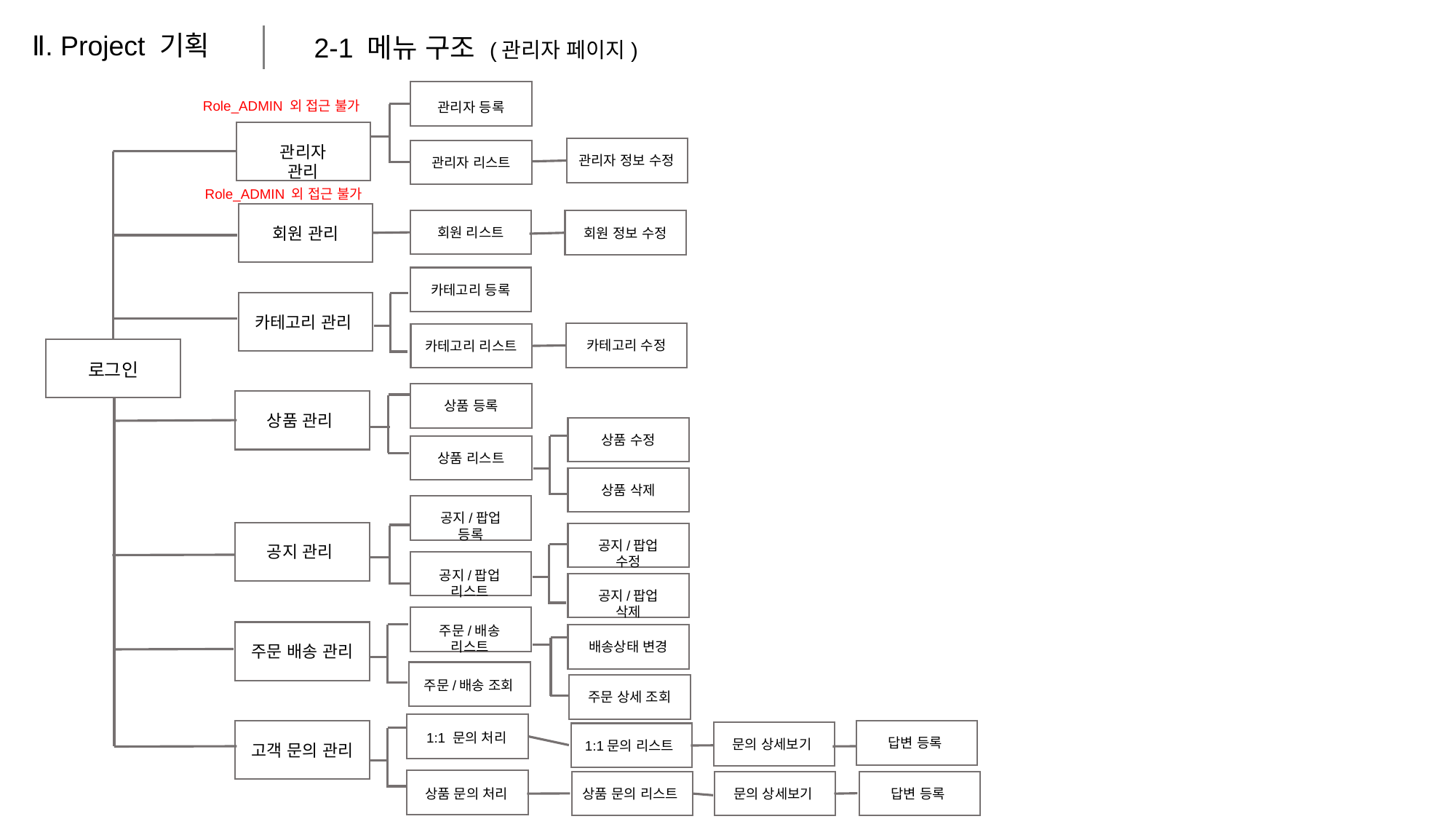

Ⅱ. Project 기획
2-1 메뉴 구조 (관리자 페이지)

관리자 등록
Role_ADMIN 외 접근 불가

관리자 관리

관리자 정보 수정

관리자 리스트
Role_ADMIN 외 접근 불가

회원 관리

회원 리스트

회원 정보 수정

카테고리 등록

카테고리 관리

카테고리 수정

카테고리 리스트

로그인

상품 등록

상품 관리

상품 수정

상품 리스트

상품 삭제

공지/팝업 등록

공지 관리

공지/팝업 수정

공지/팝업 리스트

공지/팝업 삭제

주문/배송 리스트

주문 배송 관리

배송상태 변경

주문/배송 조회

주문 상세 조회

1:1 문의 처리

고객 문의 관리

답변 등록

문의 상세보기

1:1문의 리스트

상품 문의 처리

답변 등록

상품 문의 리스트

문의 상세보기